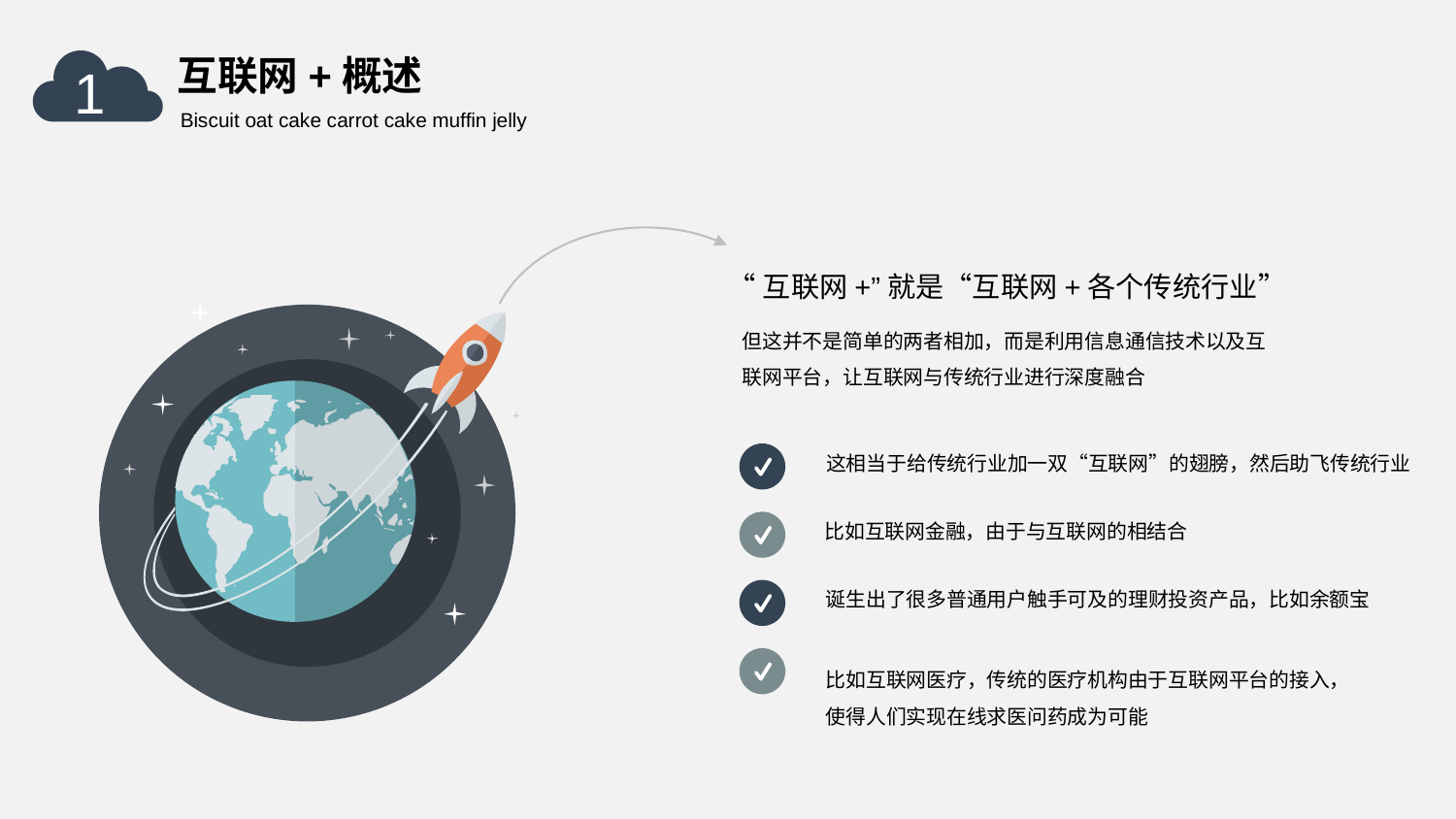

互联网+概述
Biscuit oat cake carrot cake muffin jelly
1

“互联网+”就是“互联网+各个传统行业”
但这并不是简单的两者相加，而是利用信息通信技术以及互联网平台，让互联网与传统行业进行深度融合

这相当于给传统行业加一双“互联网”的翅膀，然后助飞传统行业

比如互联网金融，由于与互联网的相结合

诞生出了很多普通用户触手可及的理财投资产品，比如余额宝

比如互联网医疗，传统的医疗机构由于互联网平台的接入，
使得人们实现在线求医问药成为可能